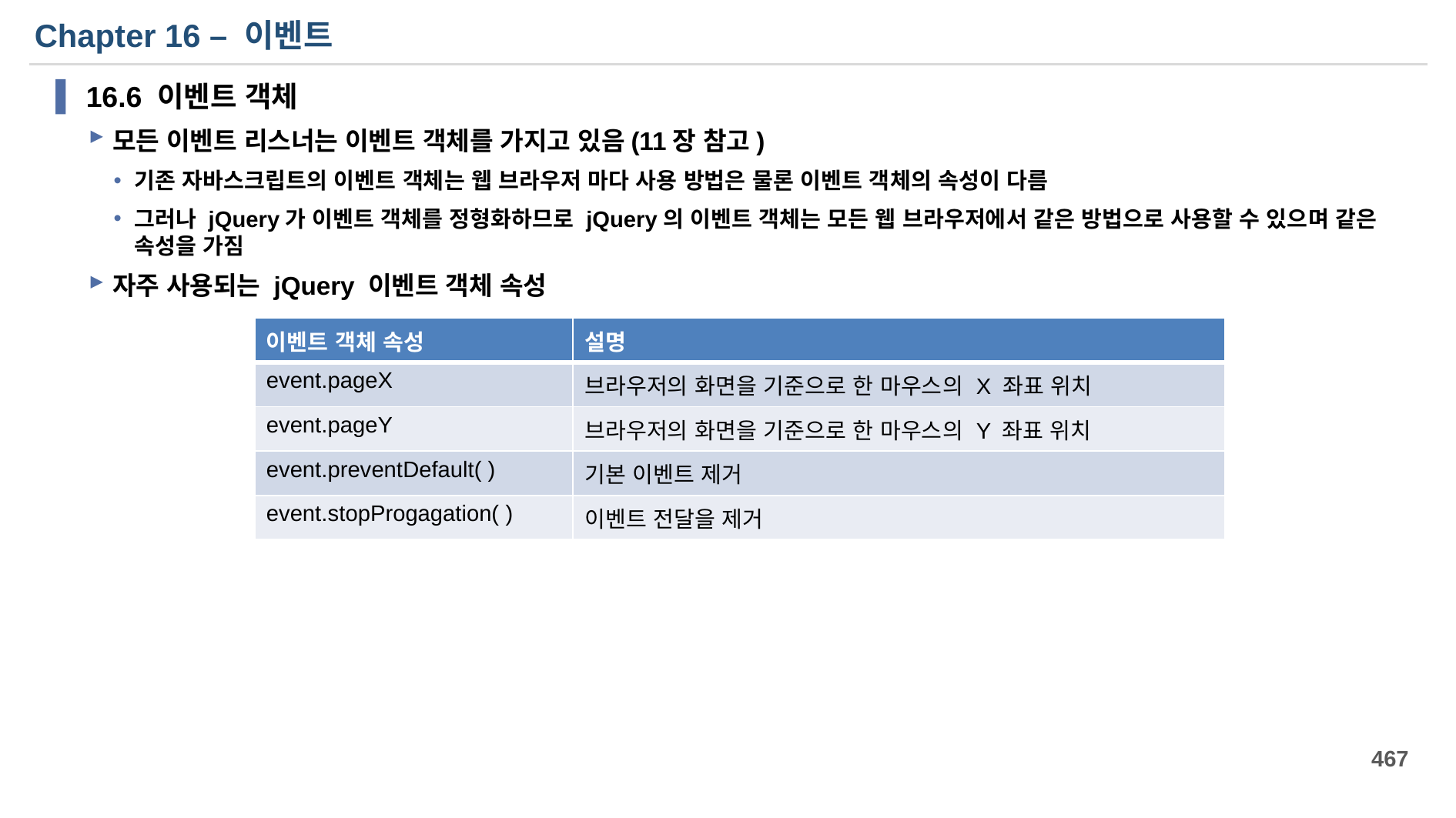

# Chapter 16 – 이벤트
16.6 이벤트 객체
모든 이벤트 리스너는 이벤트 객체를 가지고 있음(11장 참고)
기존 자바스크립트의 이벤트 객체는 웹 브라우저 마다 사용 방법은 물론 이벤트 객체의 속성이 다름
그러나 jQuery가 이벤트 객체를 정형화하므로 jQuery의 이벤트 객체는 모든 웹 브라우저에서 같은 방법으로 사용할 수 있으며 같은 속성을 가짐
자주 사용되는 jQuery 이벤트 객체 속성

| 이벤트 객체 속성 | 설명 |
| --- | --- |
| event.pageX | 브라우저의 화면을 기준으로 한 마우스의 X 좌표 위치 |
| event.pageY | 브라우저의 화면을 기준으로 한 마우스의 Y 좌표 위치 |
| event.preventDefault( ) | 기본 이벤트 제거 |
| event.stopProgagation( ) | 이벤트 전달을 제거 |
467